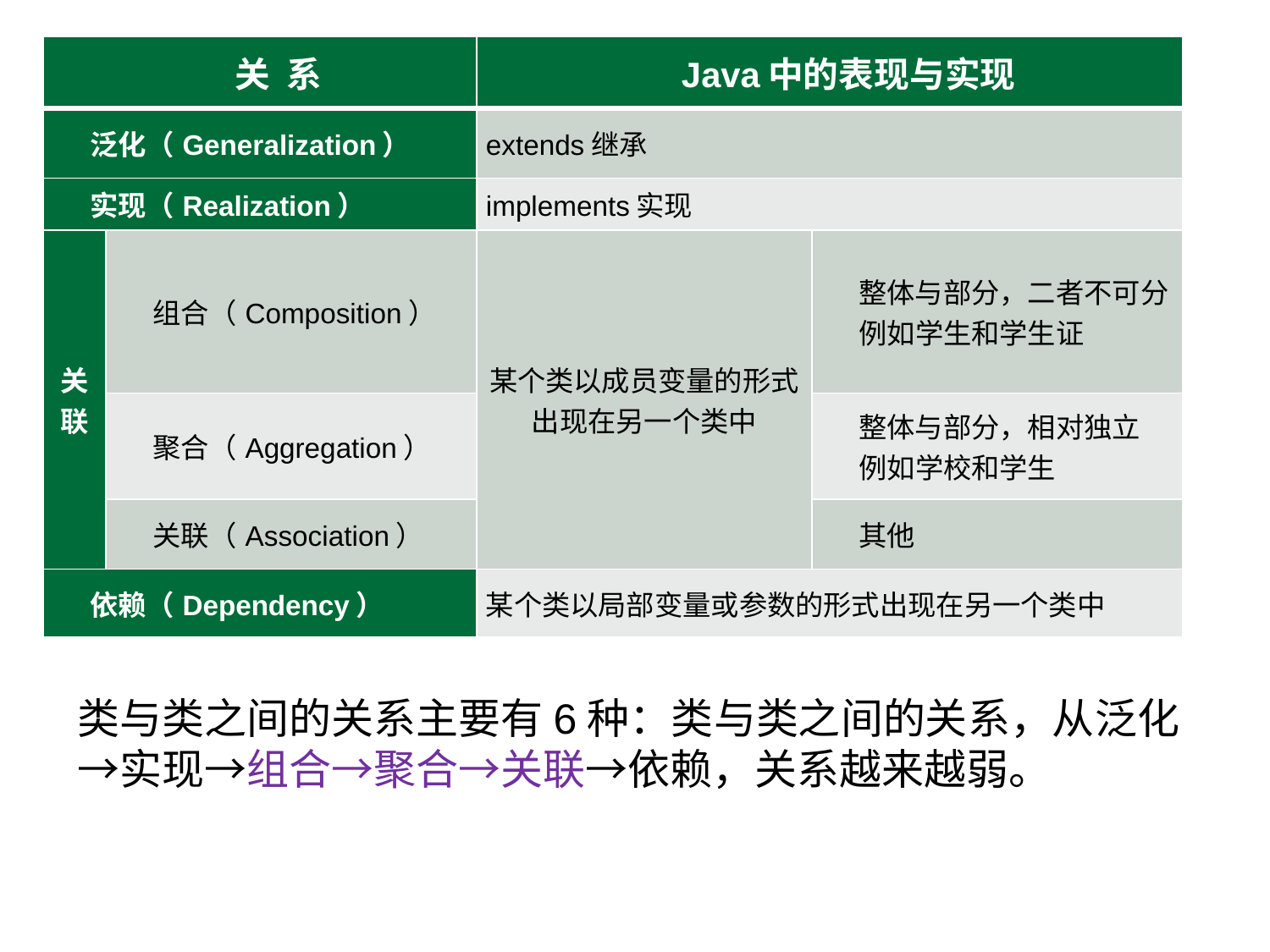

| 关 系 |  | Java中的表现与实现 |  |
| --- | --- | --- | --- |
| 泛化（Generalization） |  | extends继承 |  |
| 实现（Realization） |  | implements实现 |  |
| 关联 | 组合（Composition） | 某个类以成员变量的形式出现在另一个类中 | 整体与部分，二者不可分 例如学生和学生证 |
|  | 聚合（Aggregation） |  | 整体与部分，相对独立 例如学校和学生 |
|  | 关联（Association） |  | 其他 |
| 依赖（Dependency） |  | 某个类以局部变量或参数的形式出现在另一个类中 |  |
类与类之间的关系主要有6种：类与类之间的关系，从泛化→实现→组合→聚合→关联→依赖，关系越来越弱。